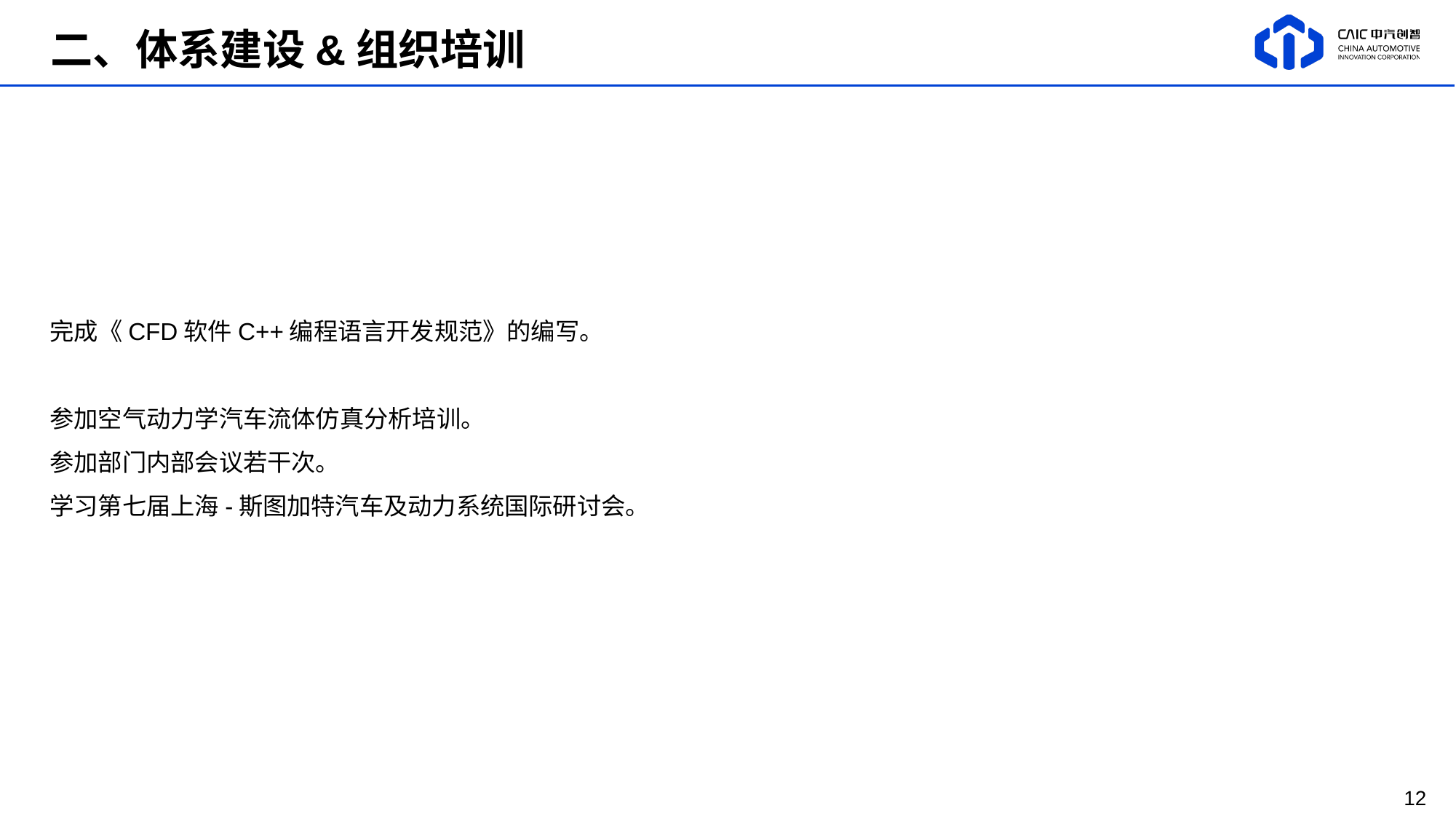

二、体系建设&组织培训
完成《CFD软件C++编程语言开发规范》的编写。

参加空气动力学汽车流体仿真分析培训。
参加部门内部会议若干次。
学习第七届上海-斯图加特汽车及动力系统国际研讨会。